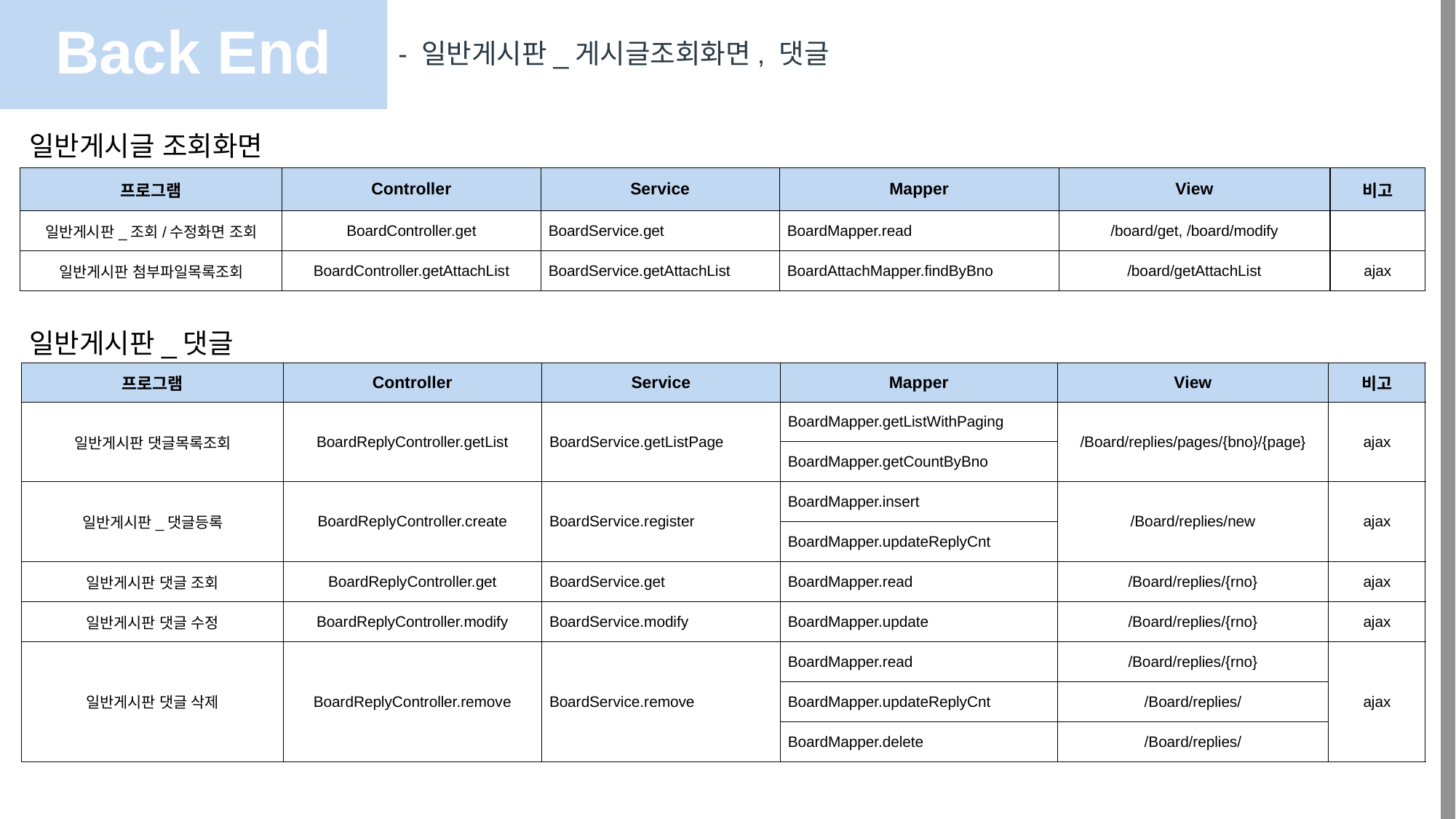

Back End
- 일반게시판_게시글조회화면, 댓글
일반게시글 조회화면
| 프로그램 | Controller | Service | Mapper | View | 비고 |
| --- | --- | --- | --- | --- | --- |
| 일반게시판\_조회/수정화면 조회 | BoardController.get | BoardService.get | BoardMapper.read | /board/get, /board/modify |  |
| 일반게시판 첨부파일목록조회 | BoardController.getAttachList | BoardService.getAttachList | BoardAttachMapper.findByBno | /board/getAttachList | ajax |
일반게시판_댓글
| 프로그램 | Controller | Service | Mapper | View | 비고 |
| --- | --- | --- | --- | --- | --- |
| 일반게시판 댓글목록조회 | BoardReplyController.getList | BoardService.getListPage | BoardMapper.getListWithPaging | /Board/replies/pages/{bno}/{page} | ajax |
|  |  |  | BoardMapper.getCountByBno |  |  |
| 일반게시판\_댓글등록 | BoardReplyController.create | BoardService.register | BoardMapper.insert | /Board/replies/new | ajax |
|  |  |  | BoardMapper.updateReplyCnt |  |  |
| 일반게시판 댓글 조회 | BoardReplyController.get | BoardService.get | BoardMapper.read | /Board/replies/{rno} | ajax |
| 일반게시판 댓글 수정 | BoardReplyController.modify | BoardService.modify | BoardMapper.update | /Board/replies/{rno} | ajax |
| 일반게시판 댓글 삭제 | BoardReplyController.remove | BoardService.remove | BoardMapper.read | /Board/replies/{rno} | ajax |
|  |  |  | BoardMapper.updateReplyCnt | /Board/replies/ |  |
|  |  |  | BoardMapper.delete | /Board/replies/ |  |